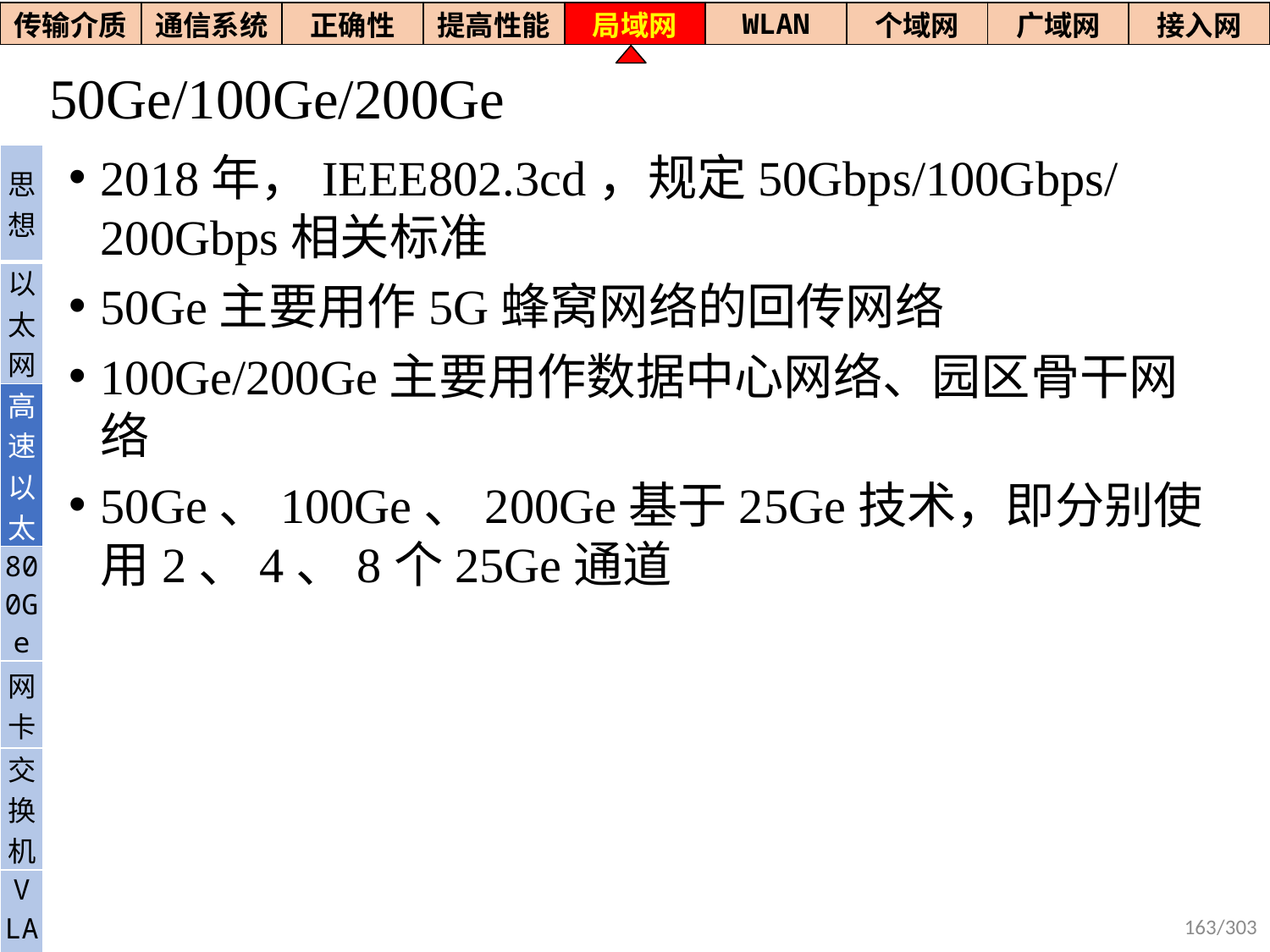

| 传输介质 | 通信系统 | 正确性 | 提高性能 | 局域网 | WLAN | 个域网 | 广域网 | 接入网 |
| --- | --- | --- | --- | --- | --- | --- | --- | --- |

# 50Ge/100Ge/200Ge
2018年，IEEE802.3cd，规定50Gbps/100Gbps/200Gbps相关标准
50Ge主要用作5G蜂窝网络的回传网络
100Ge/200Ge主要用作数据中心网络、园区骨干网络
50Ge、100Ge、200Ge基于25Ge技术，即分别使用2、4、8个25Ge通道
| 思想 |
| --- |
| 以太网 |
| 高速以太 |
| 800Ge |
| 网卡 |
| 交换机 |
| V LAN |
163/303